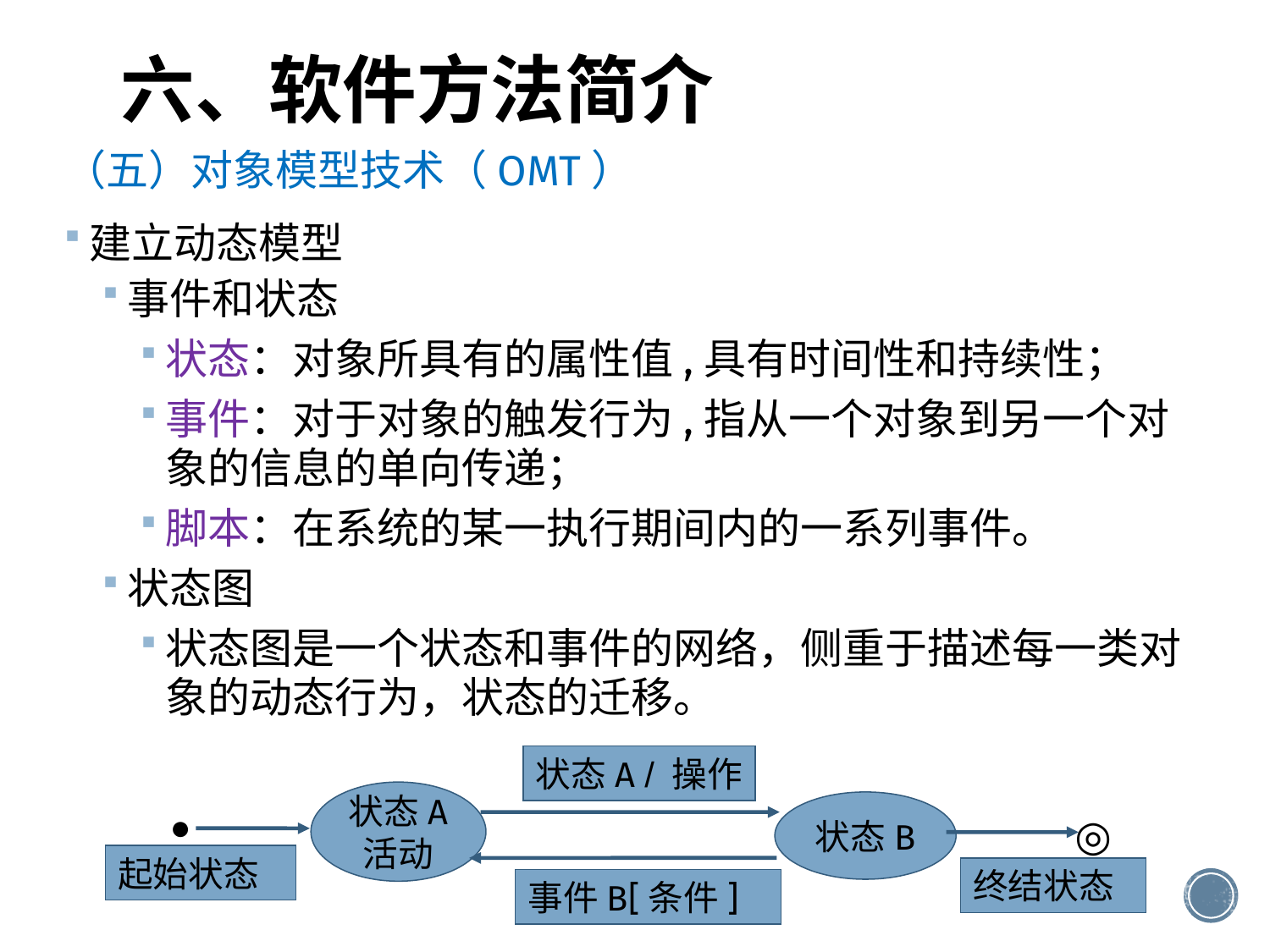

# 六、软件方法简介
（五）对象模型技术（OMT）

建立动态模型
事件和状态
状态：对象所具有的属性值,具有时间性和持续性；
事件：对于对象的触发行为,指从一个对象到另一个对象的信息的单向传递；
脚本：在系统的某一执行期间内的一系列事件。
状态图
状态图是一个状态和事件的网络，侧重于描述每一类对象的动态行为，状态的迁移。
状态A / 操作
状态A
活动
状态B
●

◎

起始状态

终结状态
事件B[条件]